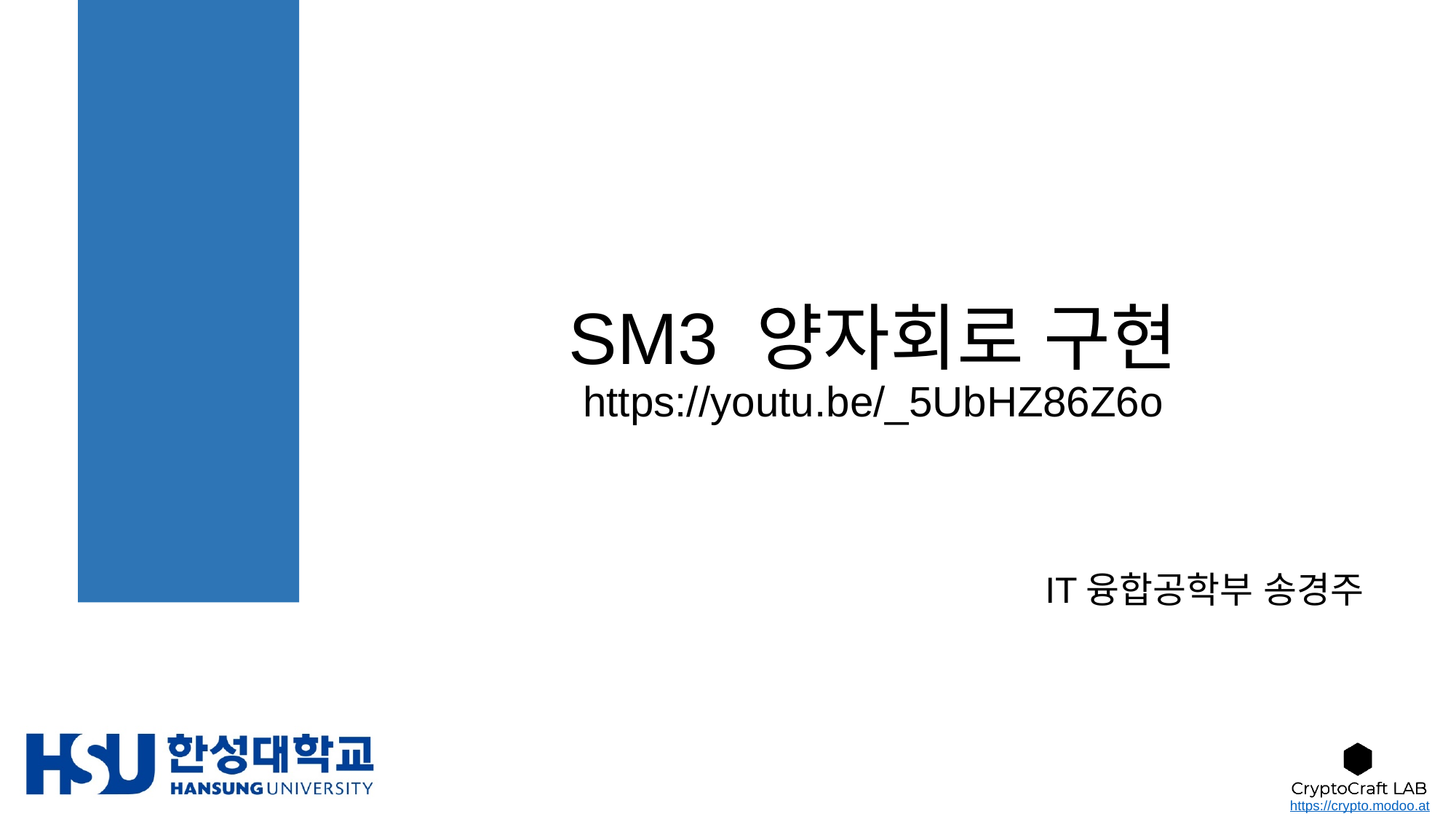

# SM3 양자회로 구현 https://youtu.be/_5UbHZ86Z6o

IT융합공학부 송경주